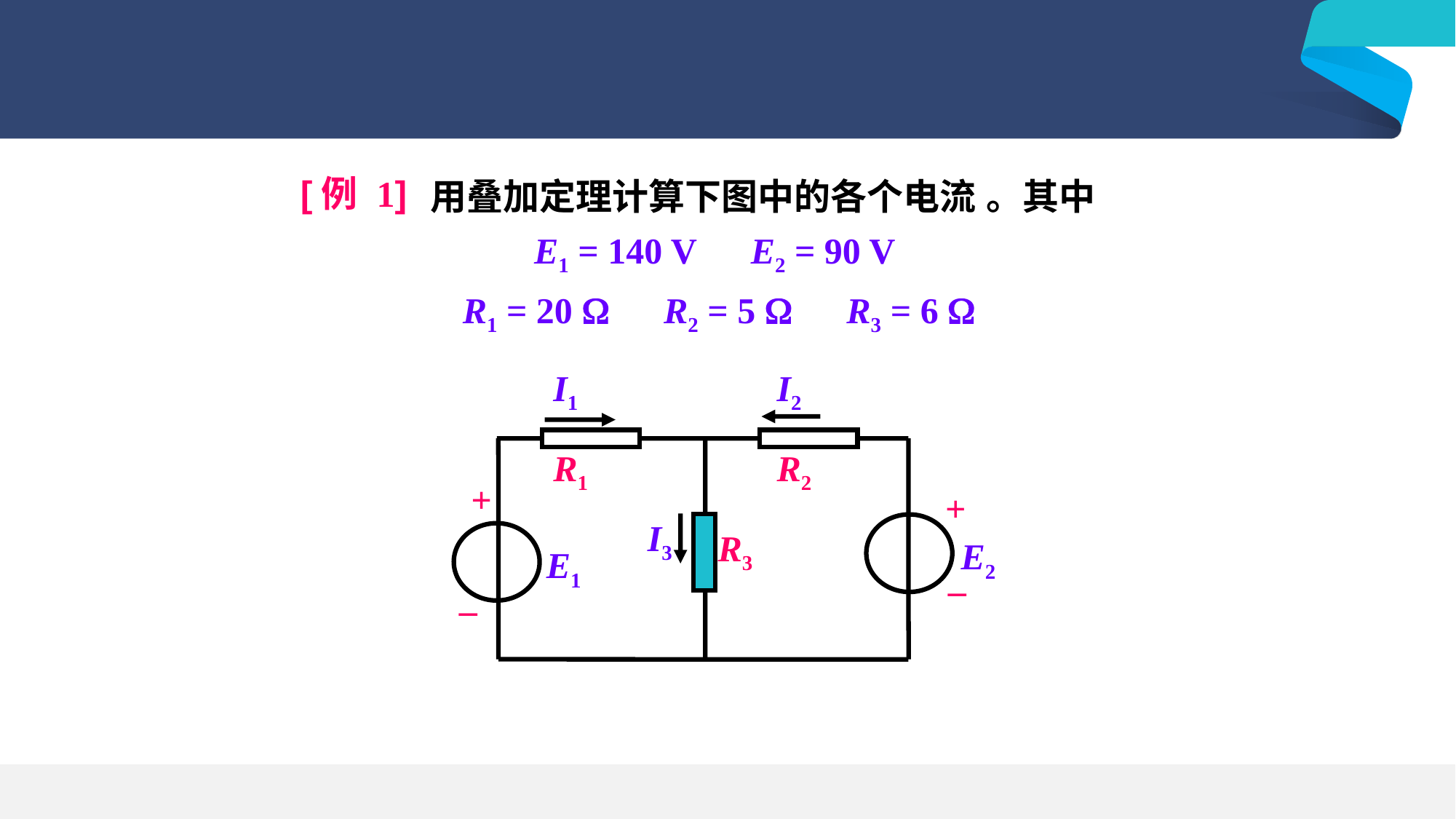

用叠加定理计算下图中的各个电流 。其中
E1 = 140 V　E2 = 90 V
R1 = 20 Ω　R2 = 5 Ω　R3 = 6 Ω
# [例 1]
I1
I2

R1
R2
+
   +
I3

R3

  E2
   E1

  _
_